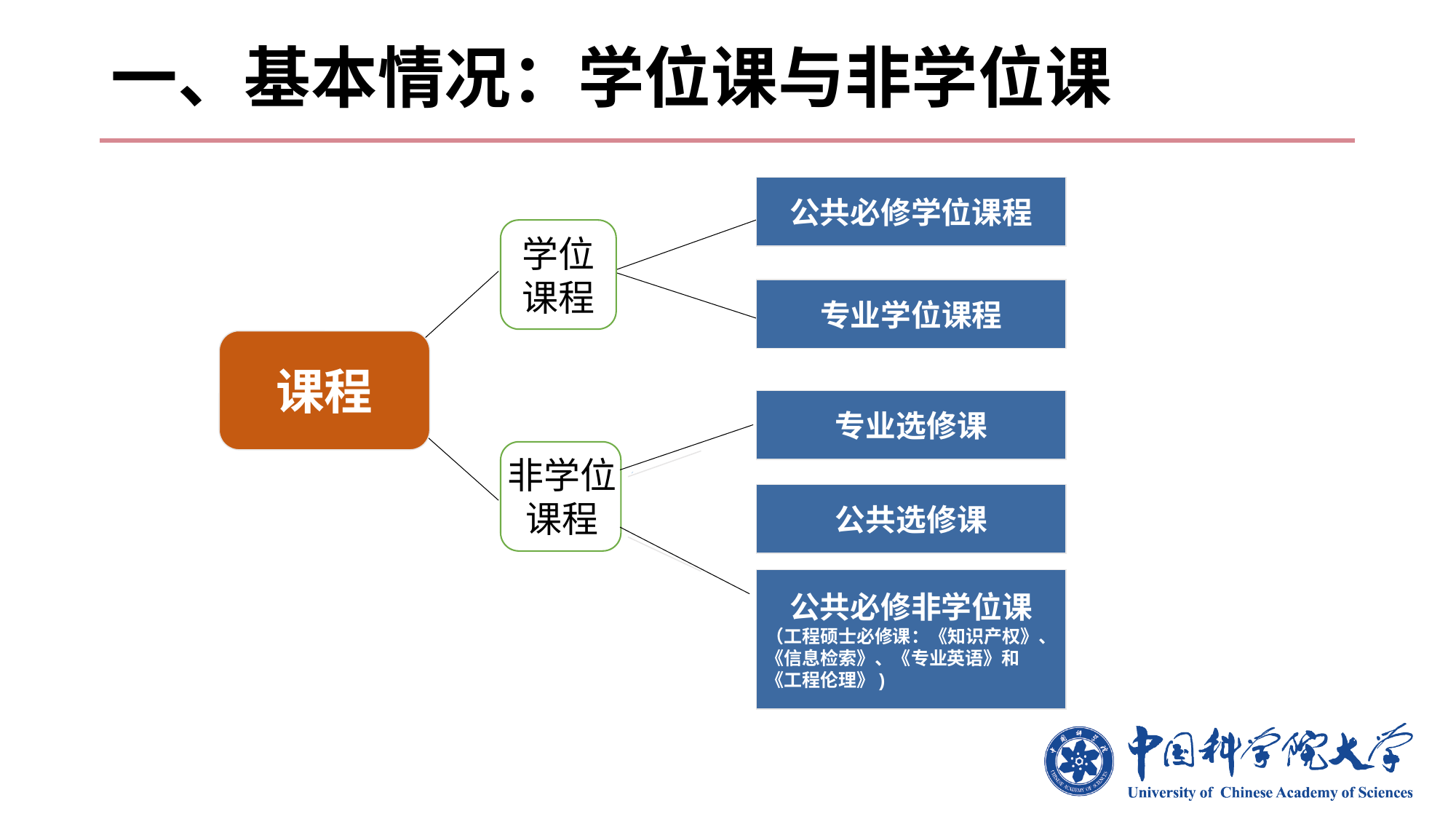

# 一、基本情况：学位课与非学位课
公共必修学位课程
学位
课程

专业学位课程
课程
专业选修课

非学位
课程

公共选修课

公共必修非学位课
（工程硕士必修课：《知识产权》、
《信息检索》、《专业英语》和
《工程伦理》)